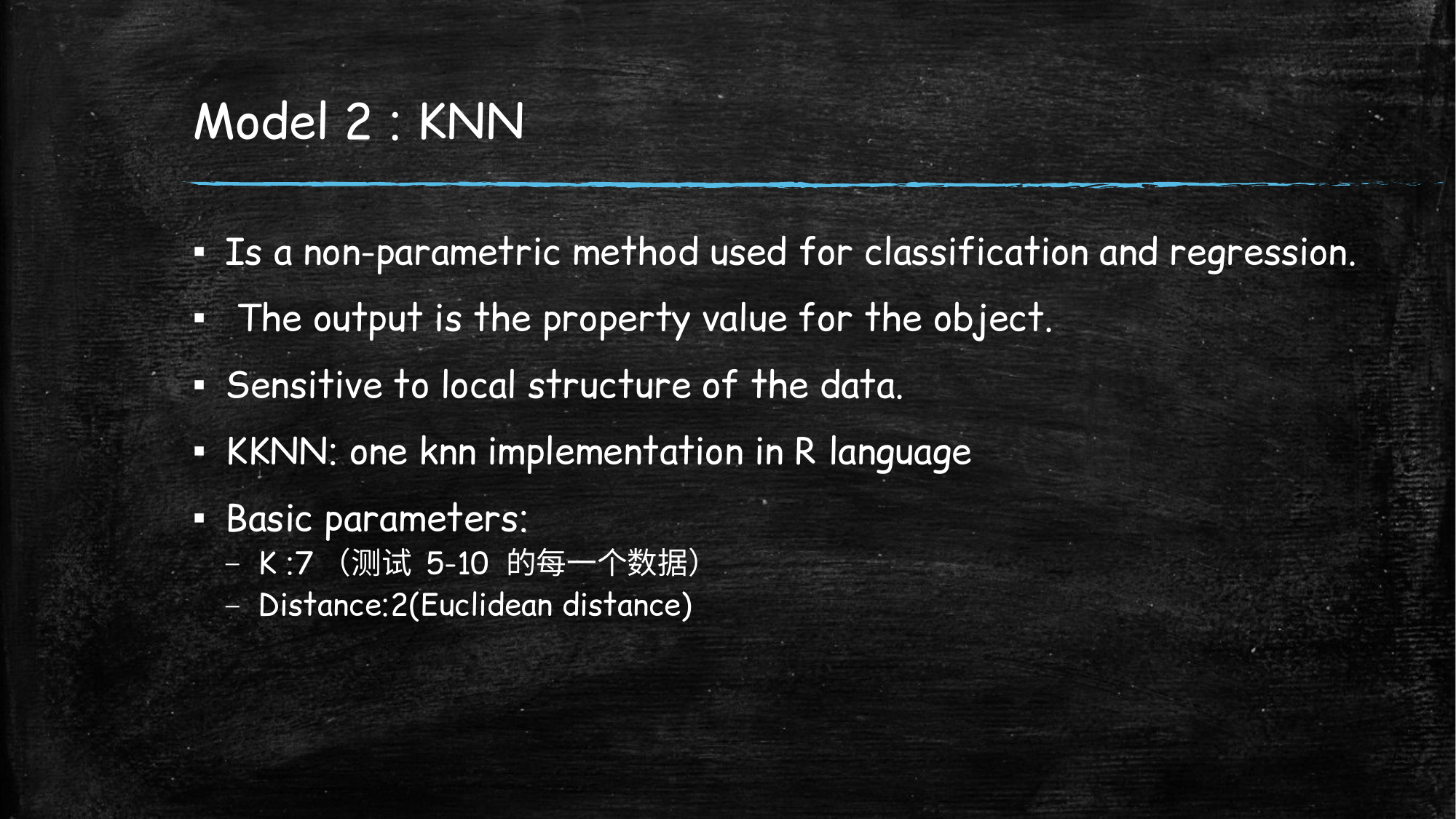

# Model 2 : KNN
Is a non-parametric method used for classification and regression.
 The output is the property value for the object.
Sensitive to local structure of the data.
KKNN: one knn implementation in R language
Basic parameters:
K :7（测试 5-10 的每一个数据）
Distance:2(Euclidean distance)